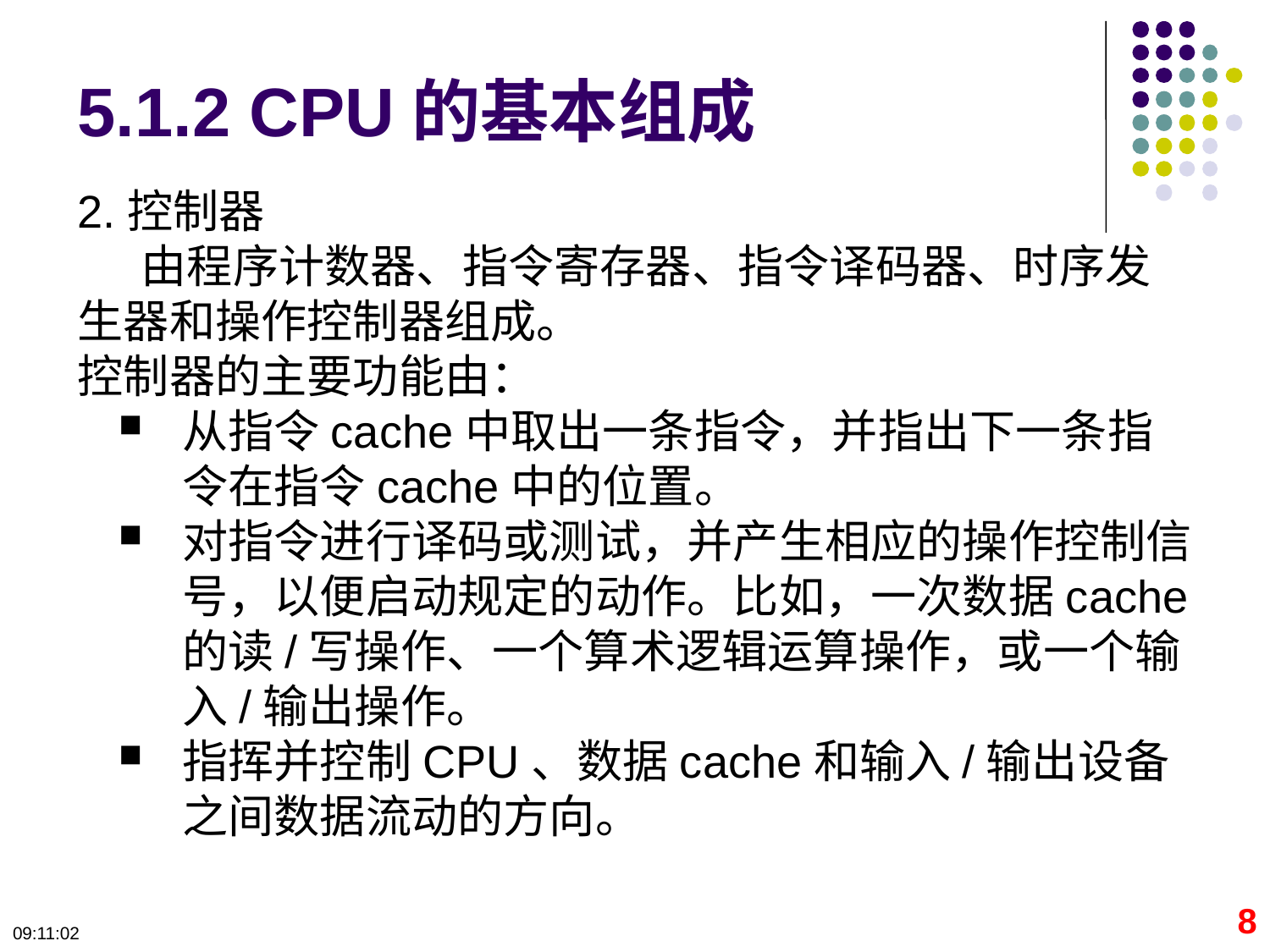

# 5.1.2 CPU的基本组成
2.控制器
由程序计数器、指令寄存器、指令译码器、时序发生器和操作控制器组成。
控制器的主要功能由：
从指令cache中取出一条指令，并指出下一条指令在指令cache中的位置。
对指令进行译码或测试，并产生相应的操作控制信号，以便启动规定的动作。比如，一次数据cache的读/写操作、一个算术逻辑运算操作，或一个输入/输出操作。
指挥并控制CPU、数据cache和输入/输出设备之间数据流动的方向。
8
09:11:02